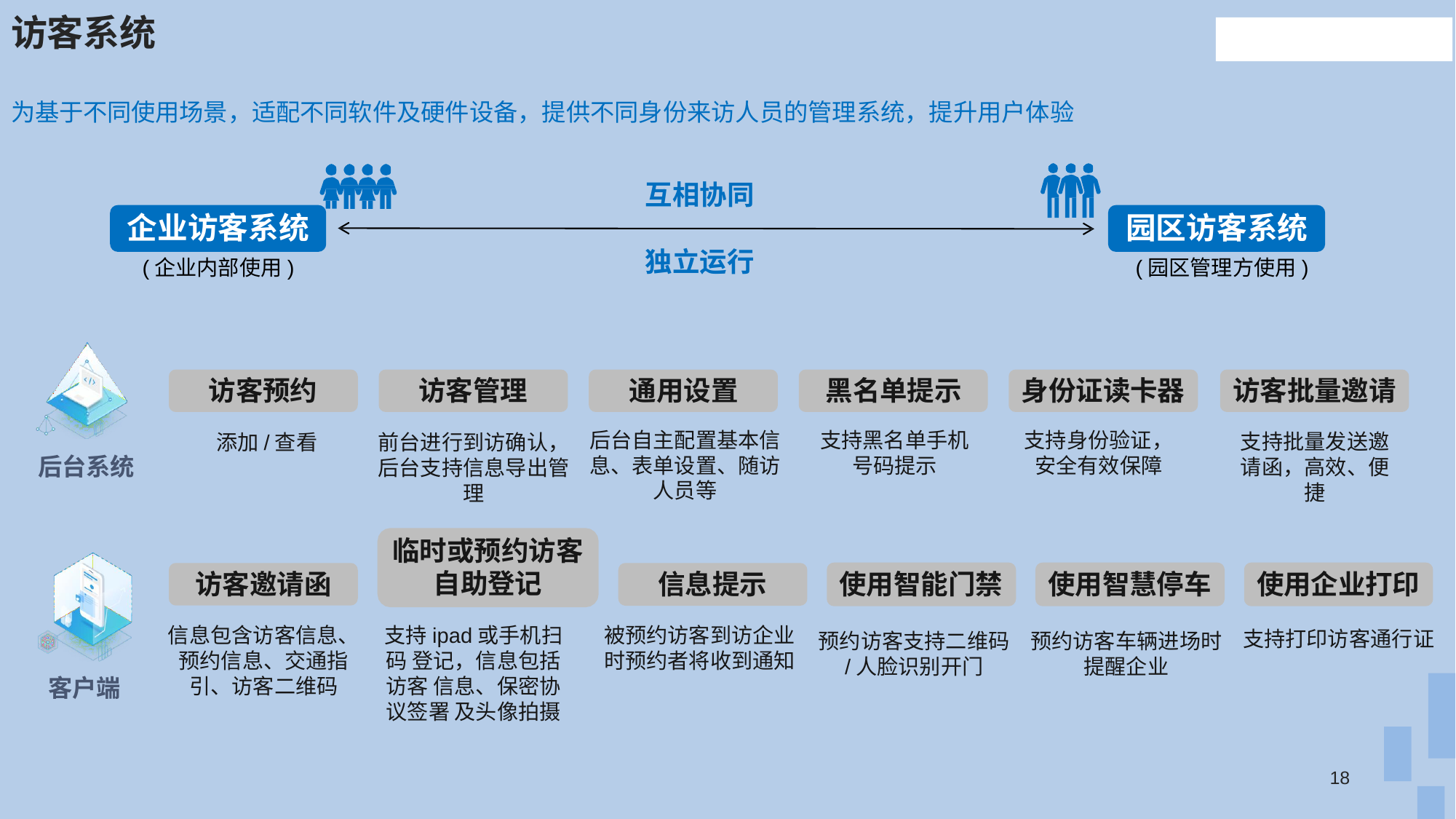

# 访客系统

为基于不同使用场景，适配不同软件及硬件设备，提供不同身份来访人员的管理系统，提升用户体验

互相协同

独立运行

园区访客系统
(园区管理方使用)
企业访客系统
(企业内部使用)

访客预约
添加/查看
访客管理
前台进行到访确认， 后台支持信息导出管 理
通用设置
后台自主配置基本信 息、表单设置、随访 人员等
黑名单提示
支持黑名单手机 号码提示
身份证读卡器
支持身份验证， 安全有效保障
访客批量邀请
支持批量发送邀 请函，高效、便 捷
后台系统

临时或预约访客
自助登记
支持ipad或手机扫码 登记，信息包括访客 信息、保密协议签署 及头像拍摄

访客邀请函
信息包含访客信息、 预约信息、交通指 引、访客二维码
信息提示
被预约访客到访企业 时预约者将收到通知
使用智能门禁
预约访客支持二维码
/人脸识别开门
使用智慧停车
预约访客车辆进场时
提醒企业
使用企业打印
支持打印访客通行证
客户端
18